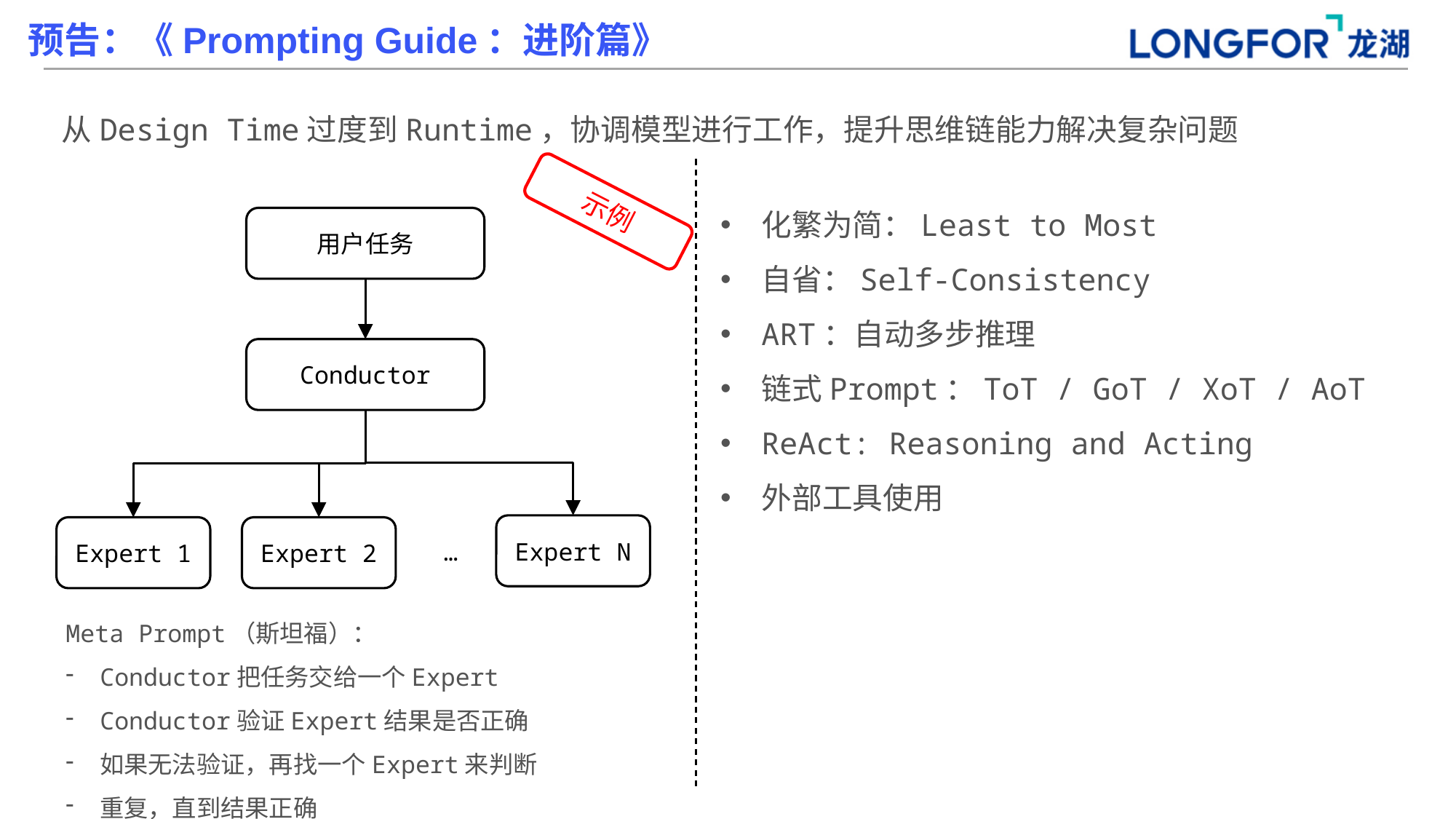

预告：《Prompting Guide：进阶篇》
从Design Time过度到Runtime，协调模型进行工作，提升思维链能力解决复杂问题
化繁为简：Least to Most
自省：Self-Consistency
ART：自动多步推理
链式Prompt：ToT / GoT / XoT / AoT
ReAct: Reasoning and Acting
外部工具使用

示例
用户任务
Conductor
…
Expert N
Expert 1
Expert 2
Meta Prompt（斯坦福）：
Conductor把任务交给一个Expert
Conductor验证Expert结果是否正确
如果无法验证，再找一个Expert来判断
重复，直到结果正确